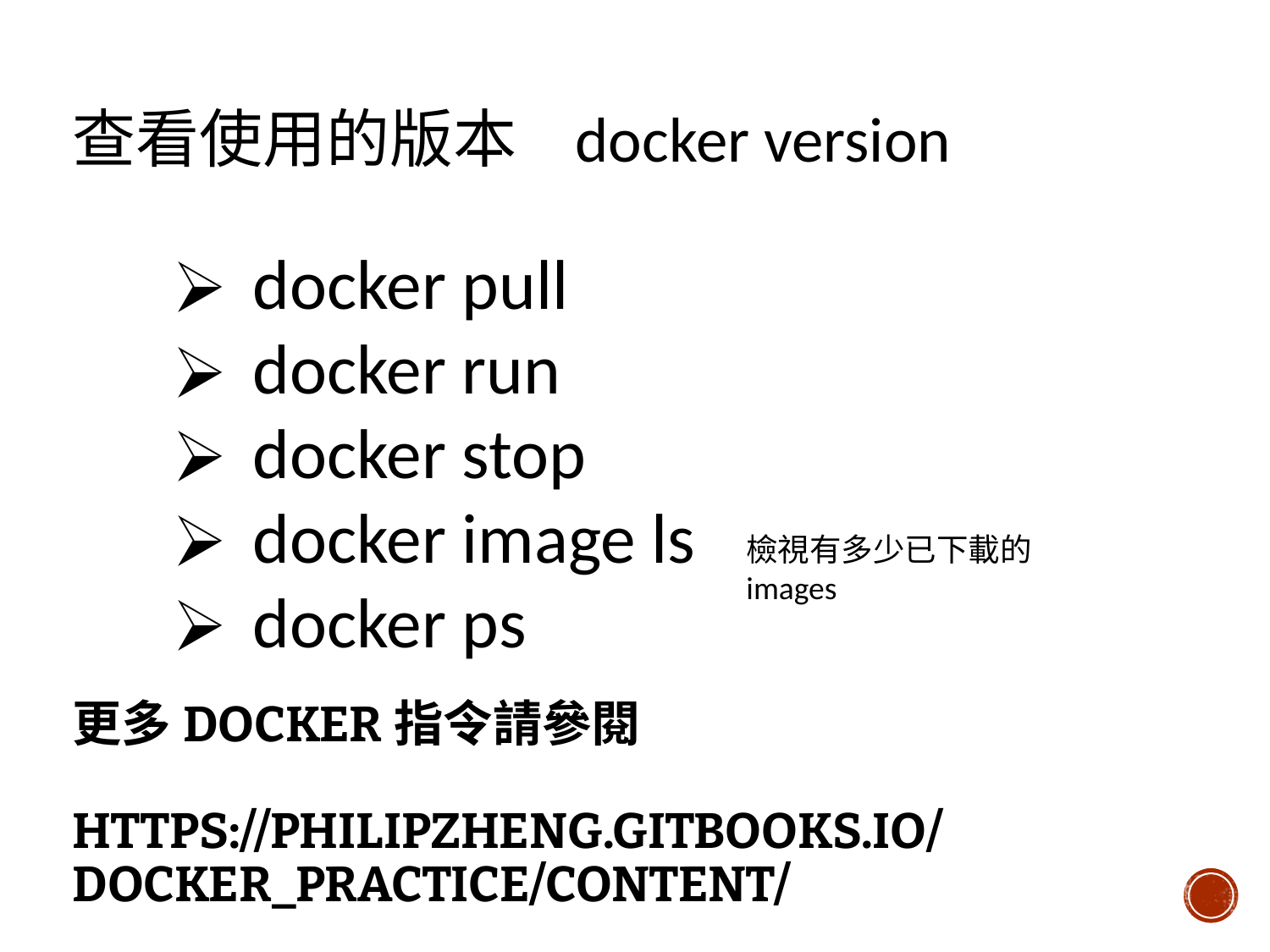

查看使用的版本   docker version
docker pull
docker run
docker stop
docker image ls
docker ps
檢視有多少已下載的images
# 更多docker指令請參閱 https://philipzheng.gitbooks.io/docker_practice/content/
7